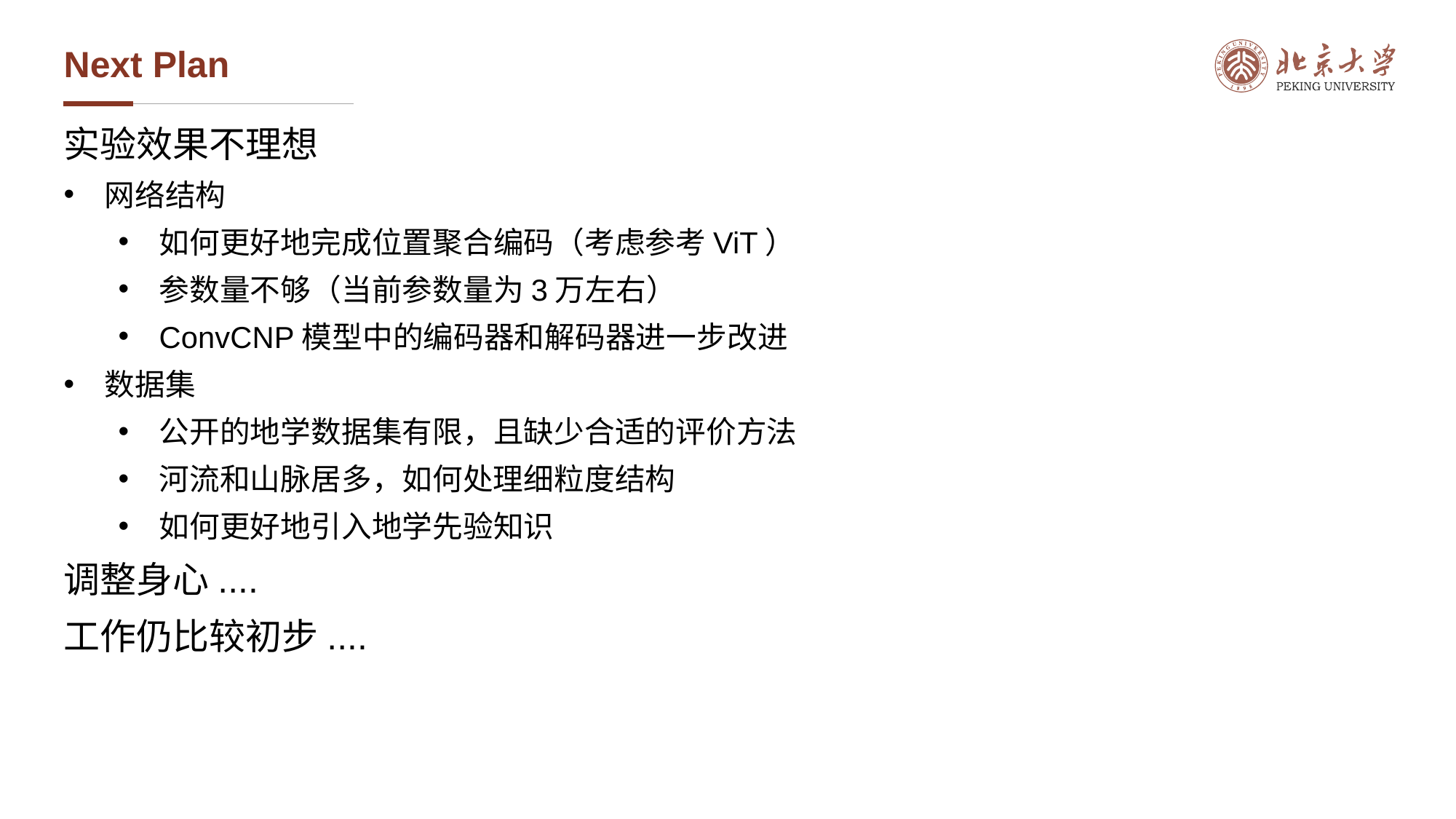

# Next Plan
实验效果不理想
网络结构
如何更好地完成位置聚合编码（考虑参考ViT）
参数量不够（当前参数量为3万左右）
ConvCNP模型中的编码器和解码器进一步改进
数据集
公开的地学数据集有限，且缺少合适的评价方法
河流和山脉居多，如何处理细粒度结构
如何更好地引入地学先验知识
调整身心....
工作仍比较初步....